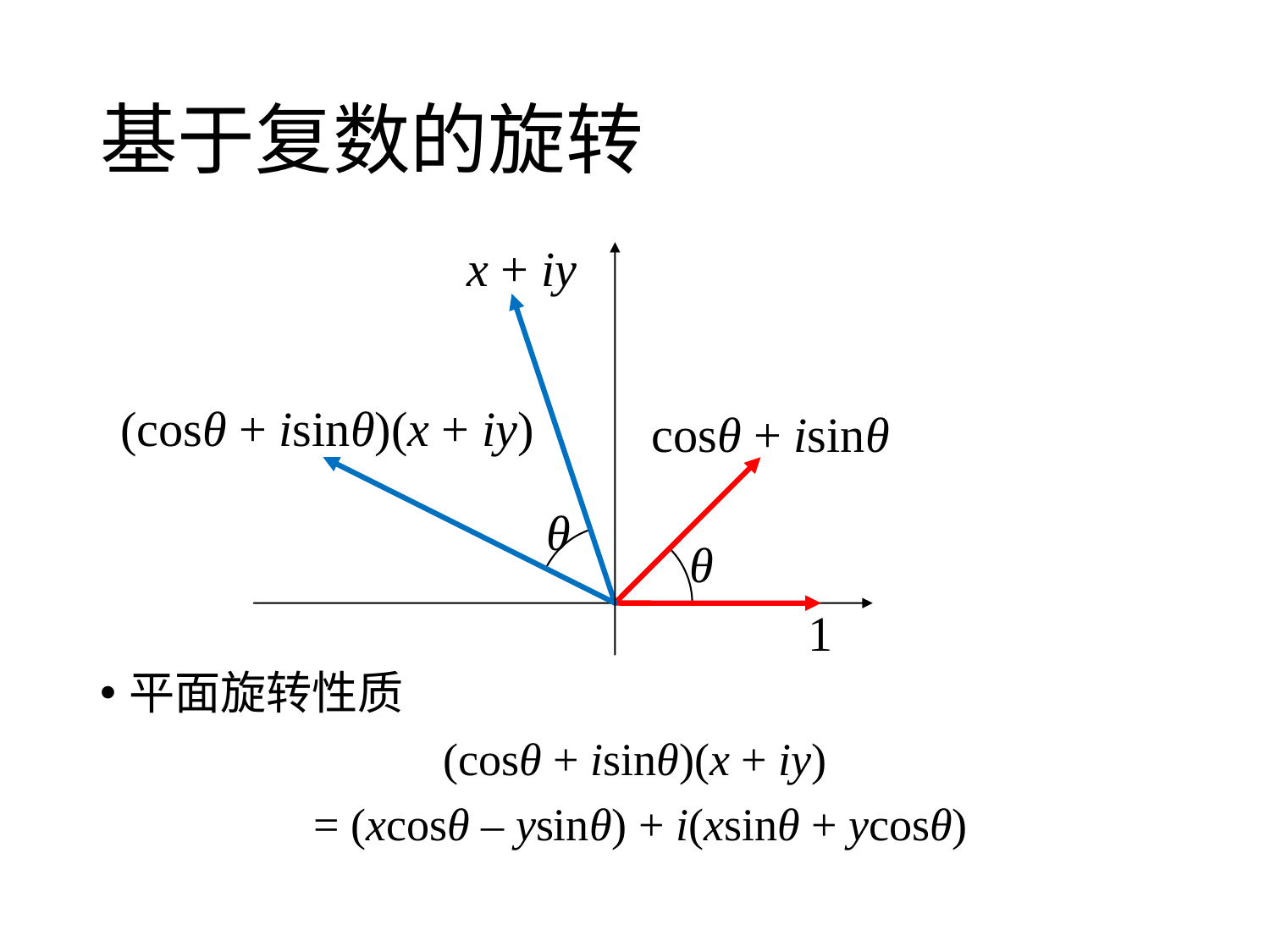

# 基于复数的旋转
x + iy

(cosθ + isinθ)(x + iy)
cosθ + isinθ
θ
θ
1
平面旋转性质
(cosθ + isinθ)(x + iy)
 = (xcosθ – ysinθ) + i(xsinθ + ycosθ)